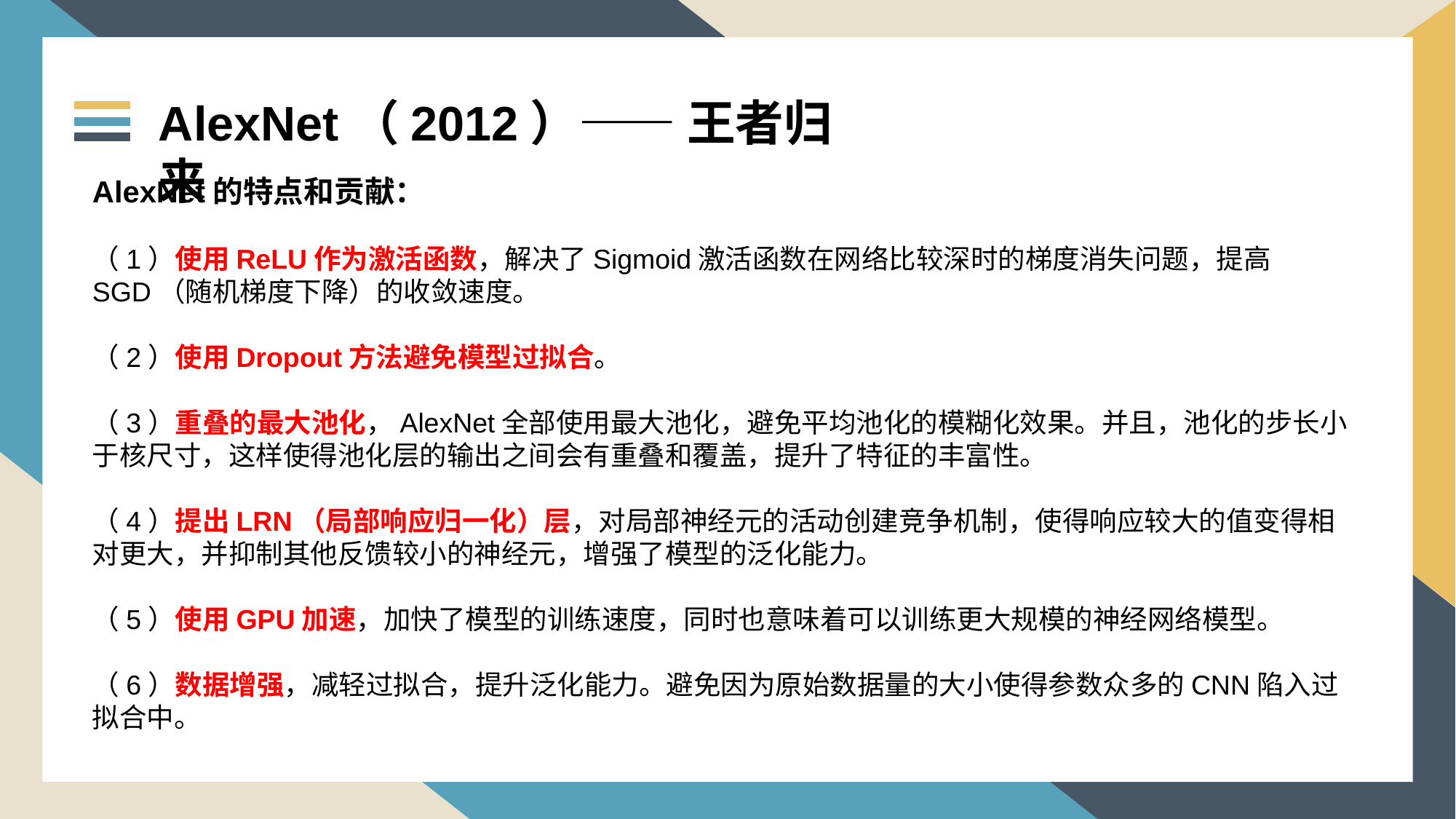

AlexNet（2012）—— 王者归来
AlexNet的特点和贡献：

（1）使用ReLU作为激活函数，解决了Sigmoid激活函数在网络比较深时的梯度消失问题，提高SGD（随机梯度下降）的收敛速度。

（2）使用Dropout方法避免模型过拟合。

（3）重叠的最大池化，AlexNet全部使用最大池化，避免平均池化的模糊化效果。并且，池化的步长小于核尺寸，这样使得池化层的输出之间会有重叠和覆盖，提升了特征的丰富性。

（4）提出LRN（局部响应归一化）层，对局部神经元的活动创建竞争机制，使得响应较大的值变得相对更大，并抑制其他反馈较小的神经元，增强了模型的泛化能力。

（5）使用GPU加速，加快了模型的训练速度，同时也意味着可以训练更大规模的神经网络模型。

（6）数据增强，减轻过拟合，提升泛化能力。避免因为原始数据量的大小使得参数众多的CNN陷入过拟合中。
8